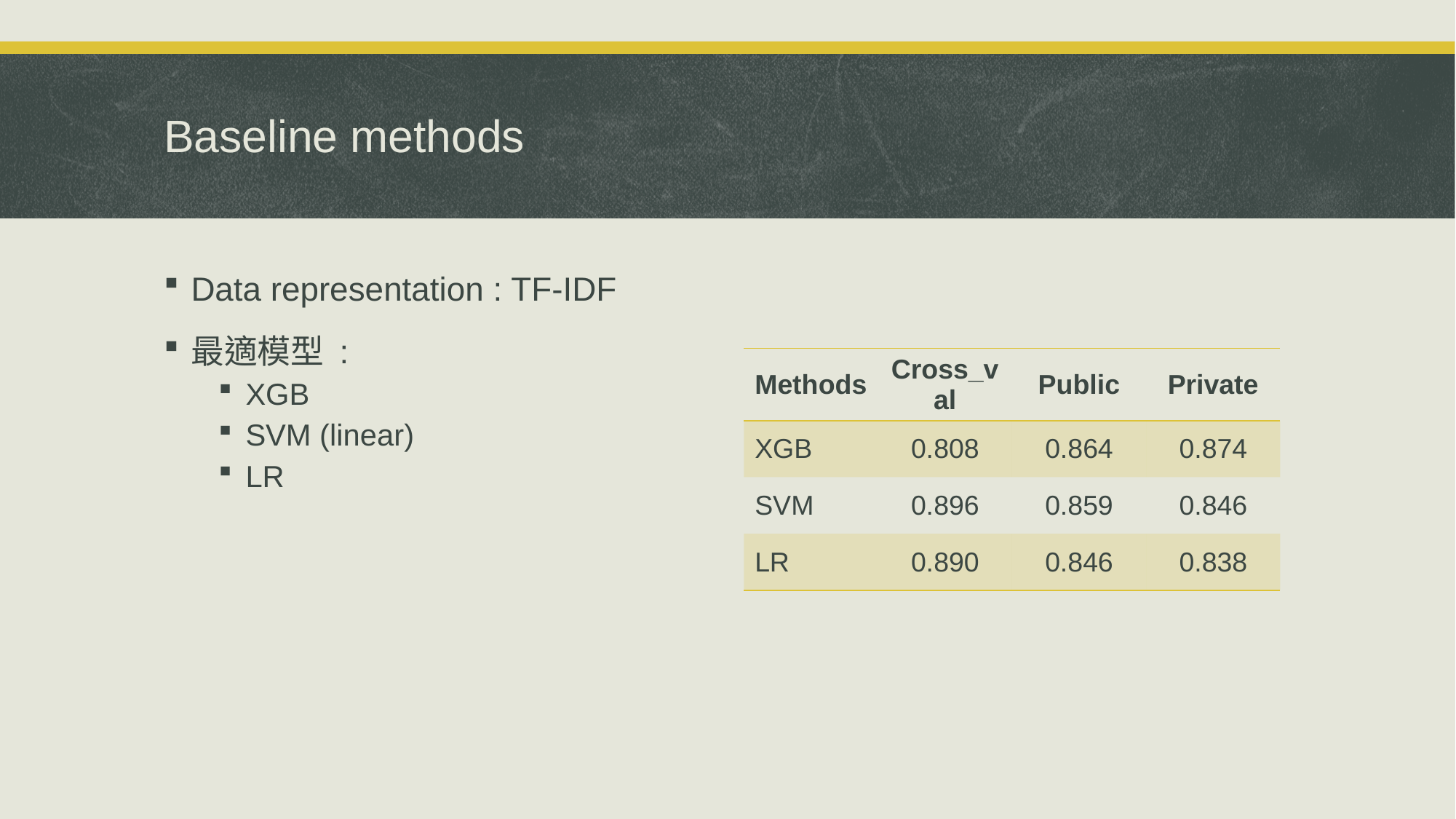

# Baseline methods
Data representation : TF-IDF
最適模型 :
XGB
SVM (linear)
LR
| Methods | Cross\_val | Public | Private |
| --- | --- | --- | --- |
| XGB | 0.808 | 0.864 | 0.874 |
| SVM | 0.896 | 0.859 | 0.846 |
| LR | 0.890 | 0.846 | 0.838 |